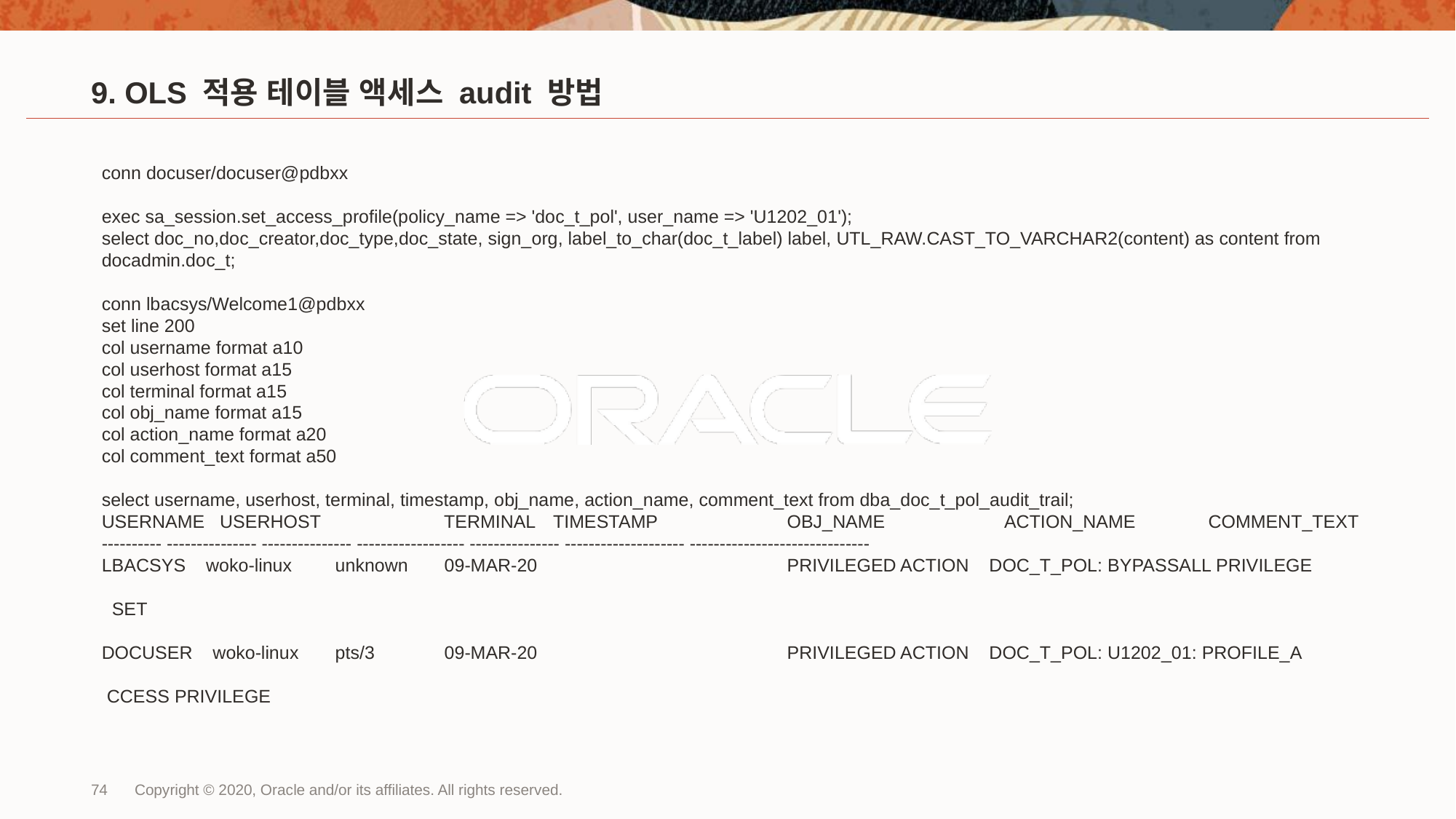

# 9. OLS 적용 테이블 액세스 audit 방법
conn docuser/docuser@pdbxx

exec sa_session.set_access_profile(policy_name => 'doc_t_pol', user_name => 'U1202_01');
select doc_no,doc_creator,doc_type,doc_state, sign_org, label_to_char(doc_t_label) label, UTL_RAW.CAST_TO_VARCHAR2(content) as content from docadmin.doc_t;

conn lbacsys/Welcome1@pdbxx
set line 200
col username format a10
col userhost format a15
col terminal format a15
col obj_name format a15
col action_name format a20
col comment_text format a50

select username, userhost, terminal, timestamp, obj_name, action_name, comment_text from dba_doc_t_pol_audit_trail;
USERNAME   USERHOST	   TERMINAL	   TIMESTAMP	      OBJ_NAME	      ACTION_NAME	   COMMENT_TEXT
---------- --------------- --------------- ------------------ --------------- -------------------- ------------------------------
LBACSYS    woko-linux	   unknown	   09-MAR-20			      PRIVILEGED ACTION    DOC_T_POL: BYPASSALL PRIVILEGE
												    SET

DOCUSER    woko-linux	   pts/3	   09-MAR-20			      PRIVILEGED ACTION    DOC_T_POL: U1202_01: PROFILE_A
												   CCESS PRIVILEGE
74
Copyright © 2020, Oracle and/or its affiliates. All rights reserved.